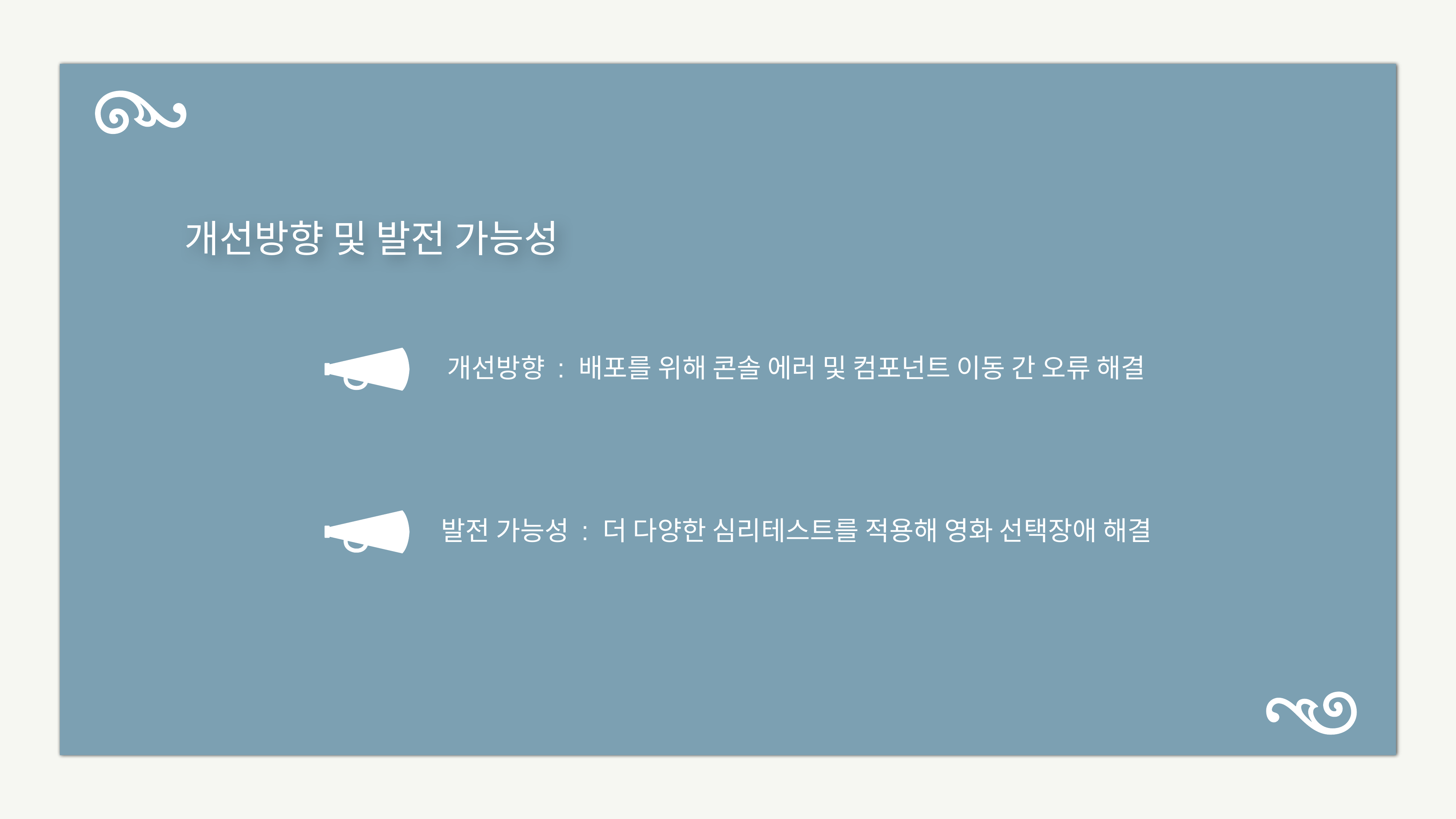

개선방향 및 발전 가능성

개선방향 : 배포를 위해 콘솔 에러 및 컴포넌트 이동 간 오류 해결

발전 가능성 : 더 다양한 심리테스트를 적용해 영화 선택장애 해결